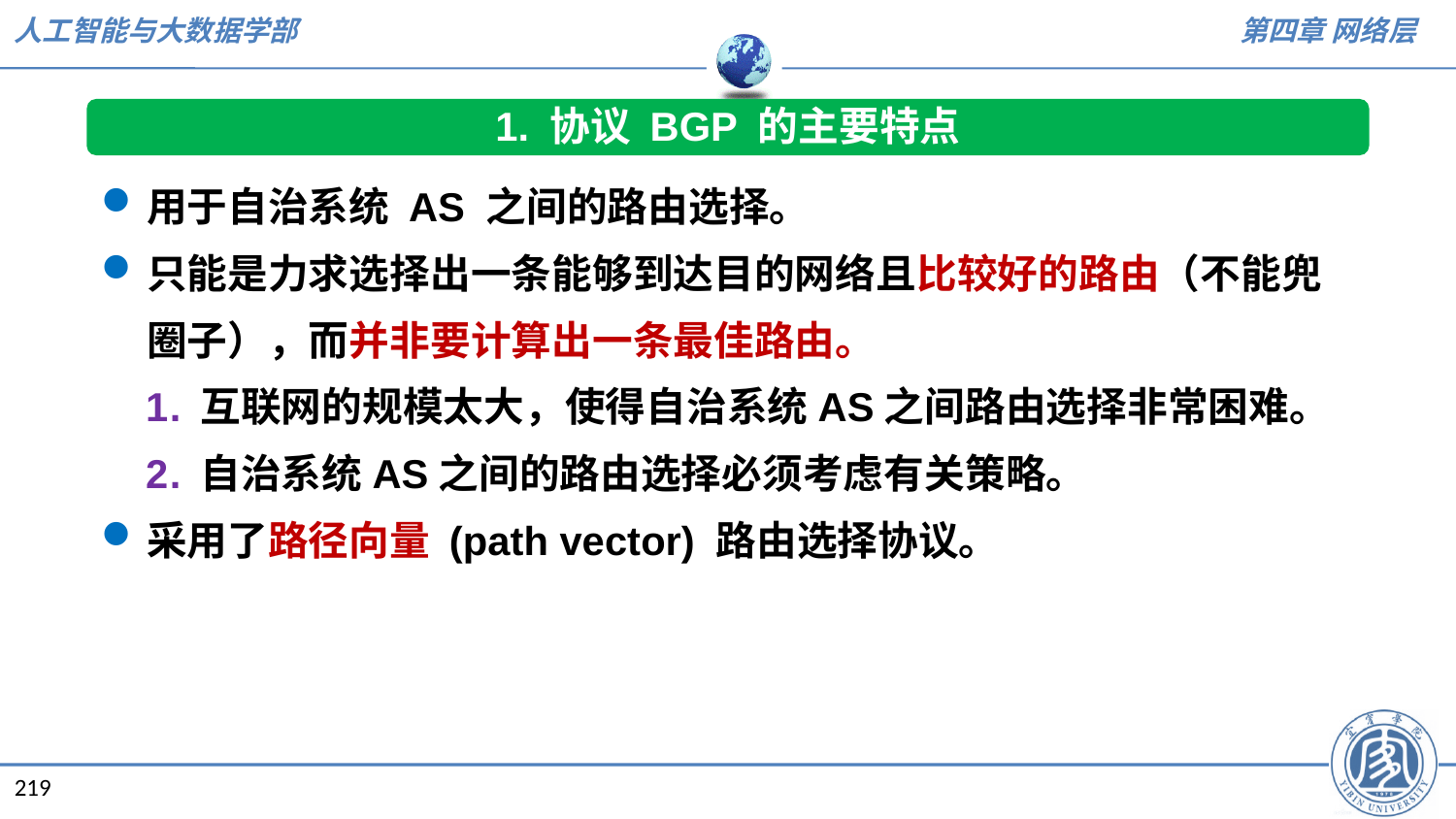

1. 协议 BGP 的主要特点

用于自治系统 AS 之间的路由选择。
只能是力求选择出一条能够到达目的网络且比较好的路由（不能兜圈子），而并非要计算出一条最佳路由。
互联网的规模太大，使得自治系统AS之间路由选择非常困难。
自治系统AS之间的路由选择必须考虑有关策略。
采用了路径向量 (path vector) 路由选择协议。
219